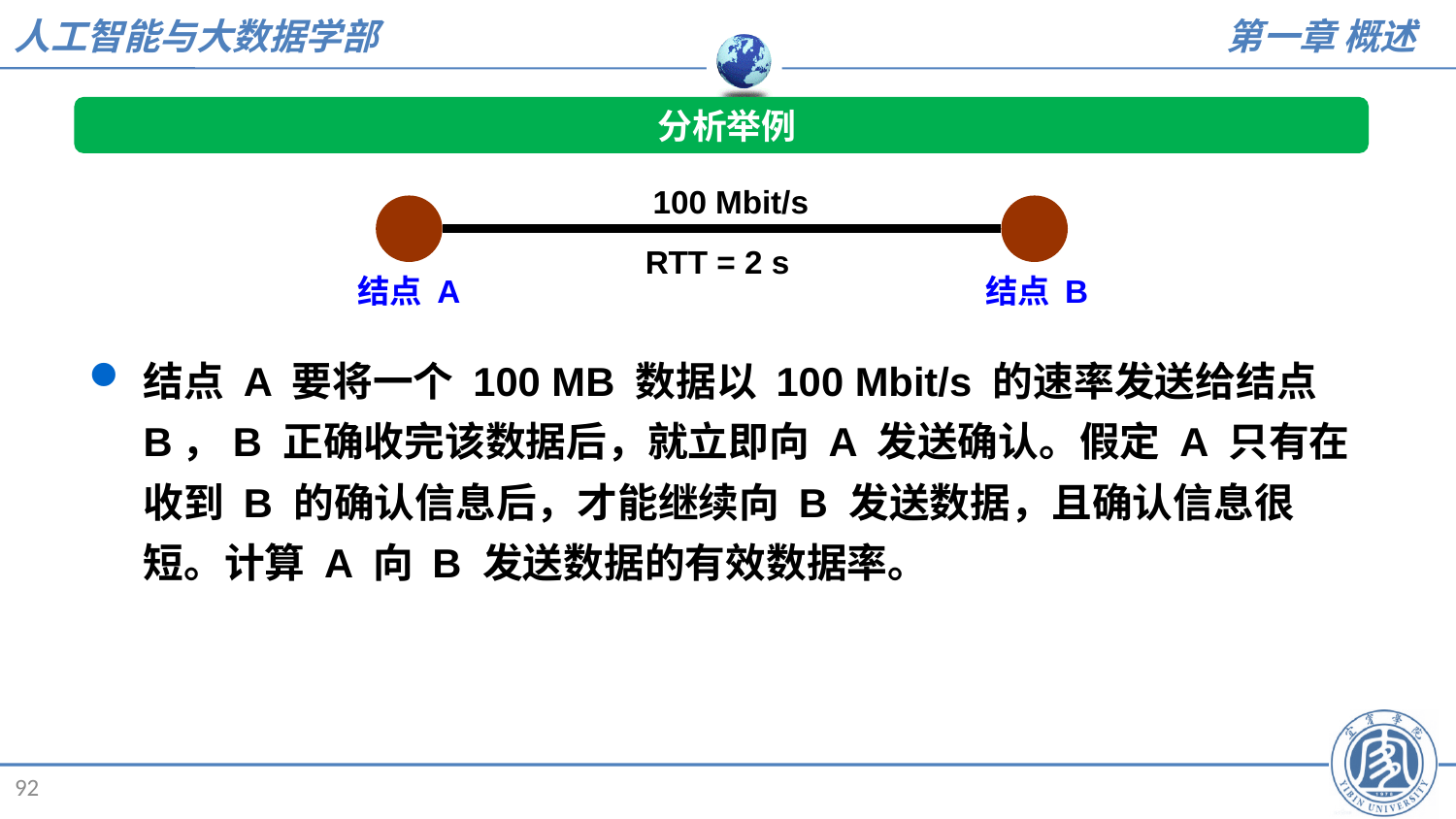

分析举例

结点 A 要将一个 100 MB 数据以 100 Mbit/s 的速率发送给结点 B，B 正确收完该数据后，就立即向 A 发送确认。假定 A 只有在收到 B 的确认信息后，才能继续向 B 发送数据，且确认信息很短。计算 A 向 B 发送数据的有效数据率。
100 Mbit/s

RTT = 2 s
结点 A
结点 B
92